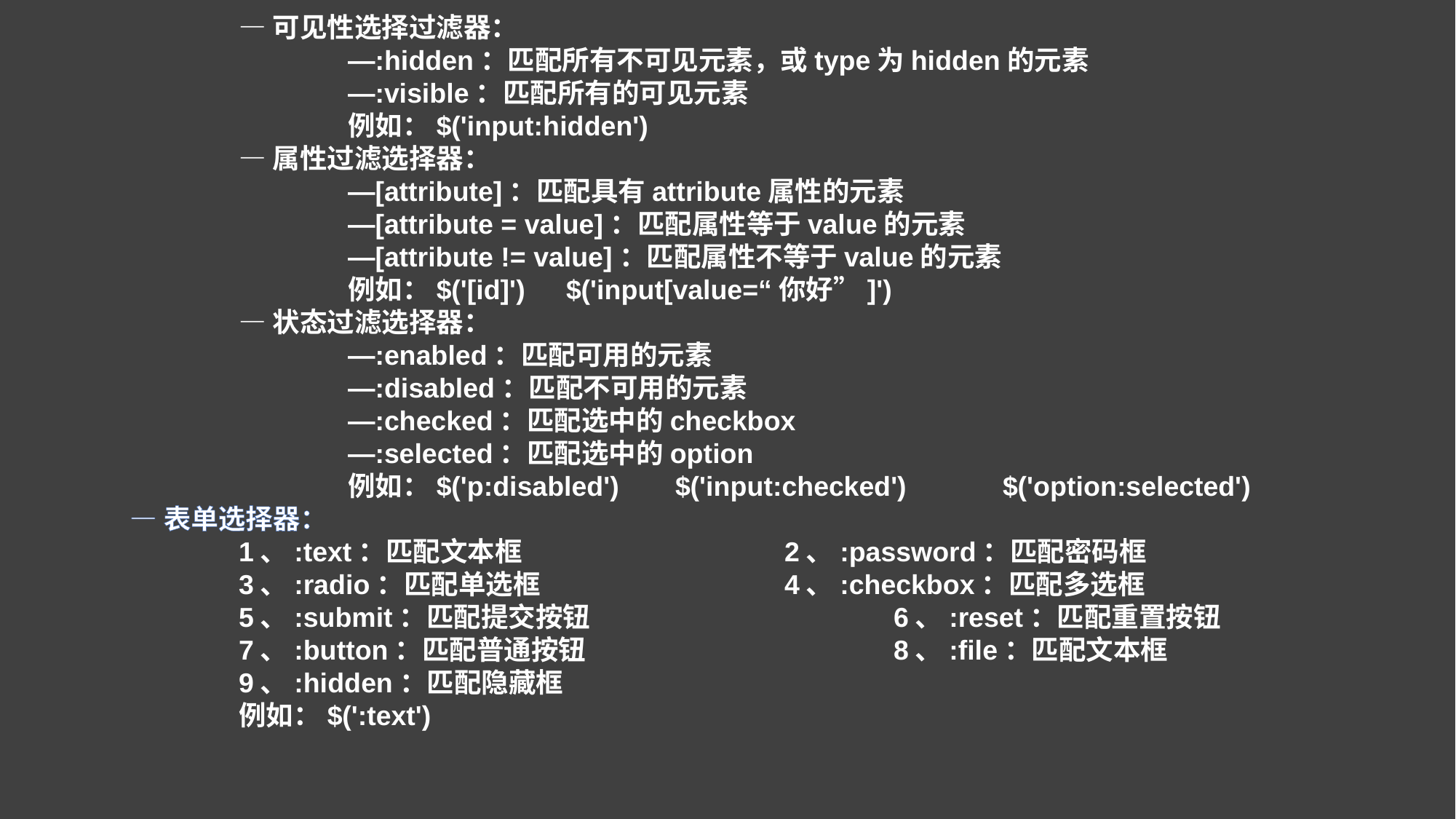

—可见性选择过滤器：
			—:hidden：匹配所有不可见元素，或type为hidden的元素
			—:visible：匹配所有的可见元素
			例如：$('input:hidden')
		—属性过滤选择器：
			—[attribute]：匹配具有attribute属性的元素
			—[attribute = value]：匹配属性等于value的元素
			—[attribute != value]：匹配属性不等于value的元素
			例如：$('[id]')	$('input[value=“你好”]')
		—状态过滤选择器：
			—:enabled：匹配可用的元素
			—:disabled：匹配不可用的元素
			—:checked：匹配选中的checkbox
			—:selected：匹配选中的option
			例如：$('p:disabled')	$('input:checked')	$('option:selected')
	—表单选择器：
		1、:text：匹配文本框			2、:password：匹配密码框
		3、:radio：匹配单选框			4、:checkbox：匹配多选框
		5、:submit：匹配提交按钮			6、:reset：匹配重置按钮
		7、:button：匹配普通按钮			8、:file：匹配文本框
		9、:hidden：匹配隐藏框
		例如：$(':text')